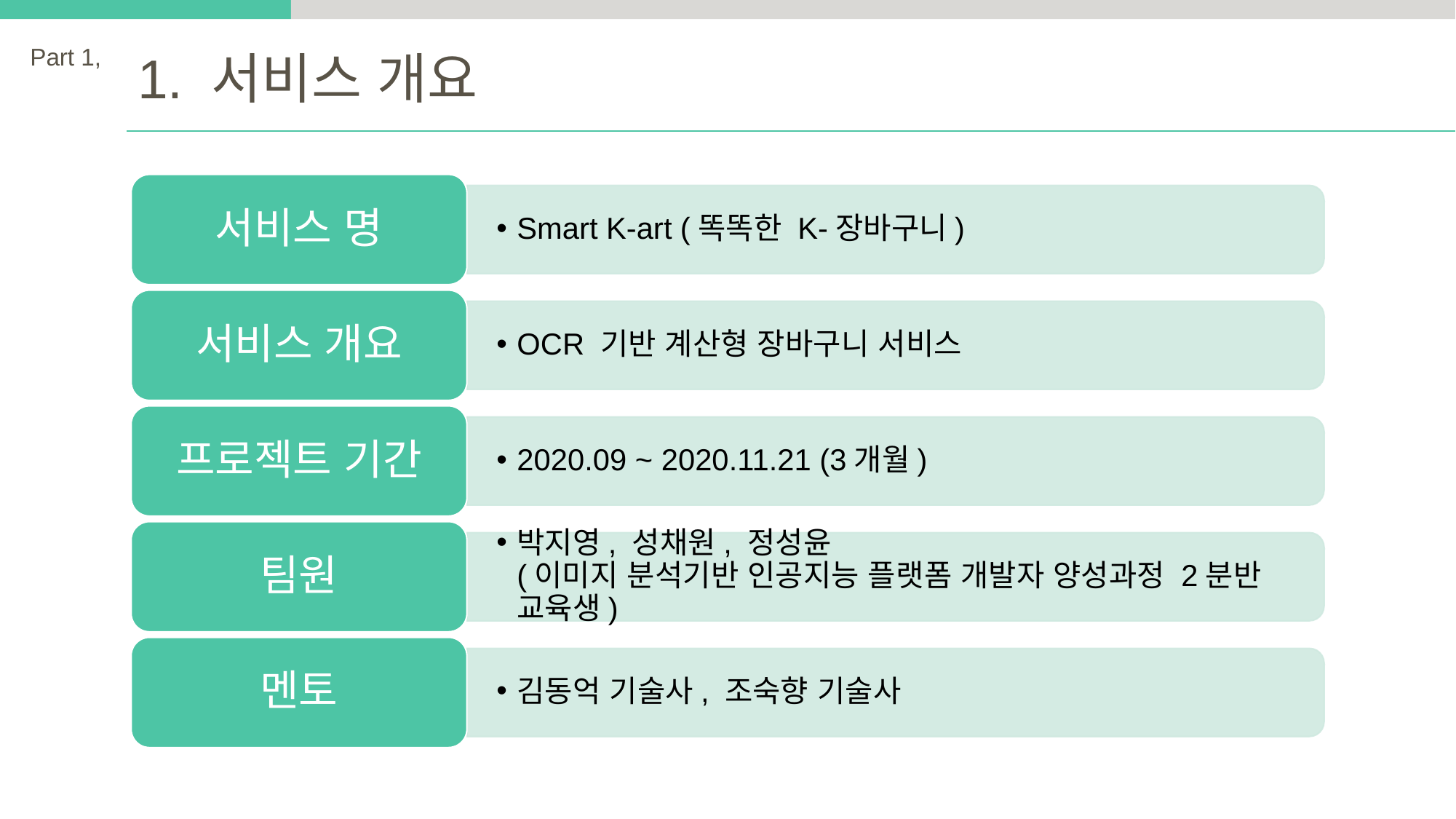

Part 1,
1. 서비스 개요

서비스 명
Smart K-art (똑똑한 K-장바구니)

서비스 개요
OCR 기반 계산형 장바구니 서비스

프로젝트 기간
2020.09 ~ 2020.11.21 (3개월)

팀원
박지영, 성채원, 정성윤
(이미지 분석기반 인공지능 플랫폼 개발자 양성과정 2분반 교육생)

멘토
김동억 기술사, 조숙향 기술사